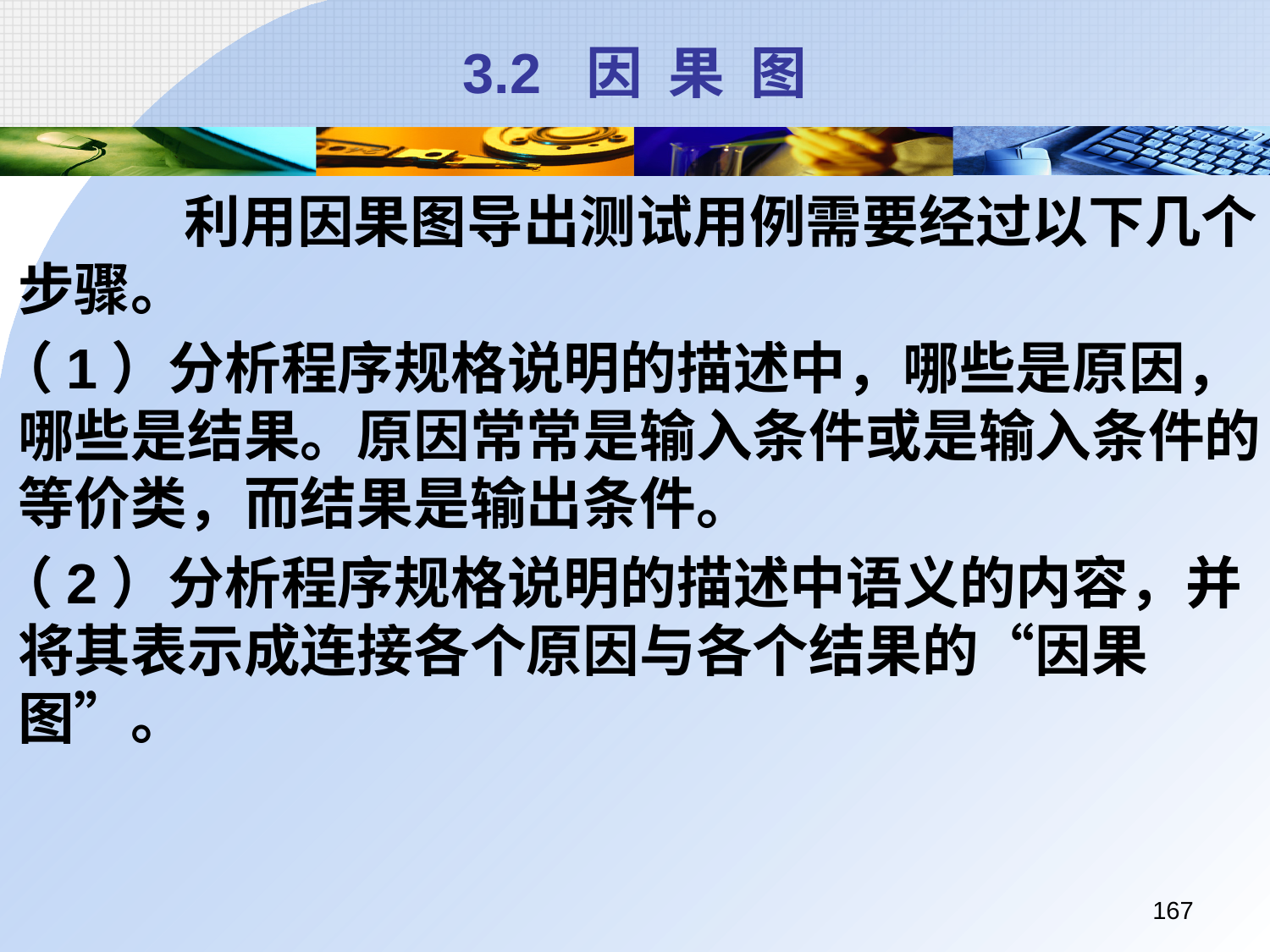

# 3.2  因  果  图
		  利用因果图导出测试用例需要经过以下几个步骤。
 （1）分析程序规格说明的描述中，哪些是原因，哪些是结果。原因常常是输入条件或是输入条件的等价类，而结果是输出条件。
 （2）分析程序规格说明的描述中语义的内容，并将其表示成连接各个原因与各个结果的“因果图”。
167